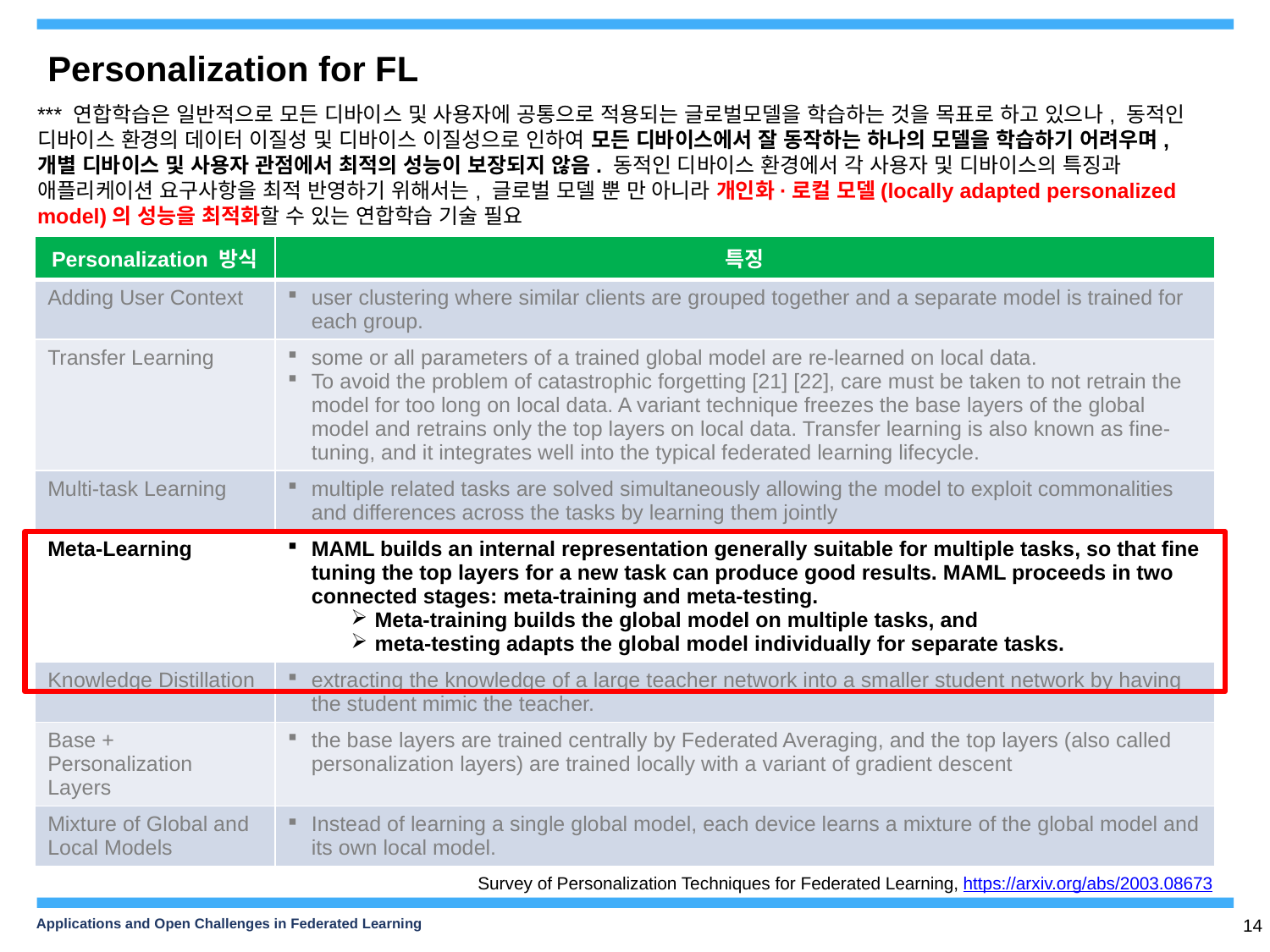

Personalization for FL
*** 연합학습은 일반적으로 모든 디바이스 및 사용자에 공통으로 적용되는 글로벌모델을 학습하는 것을 목표로 하고 있으나, 동적인 디바이스 환경의 데이터 이질성 및 디바이스 이질성으로 인하여 모든 디바이스에서 잘 동작하는 하나의 모델을 학습하기 어려우며, 개별 디바이스 및 사용자 관점에서 최적의 성능이 보장되지 않음. 동적인 디바이스 환경에서 각 사용자 및 디바이스의 특징과 애플리케이션 요구사항을 최적 반영하기 위해서는, 글로벌 모델 뿐 만 아니라 개인화·로컬 모델(locally adapted personalized model)의 성능을 최적화할 수 있는 연합학습 기술 필요
| Personalization 방식 | 특징 |
| --- | --- |
| Adding User Context | user clustering where similar clients are grouped together and a separate model is trained for each group. |
| Transfer Learning | some or all parameters of a trained global model are re-learned on local data. To avoid the problem of catastrophic forgetting [21] [22], care must be taken to not retrain the model for too long on local data. A variant technique freezes the base layers of the global model and retrains only the top layers on local data. Transfer learning is also known as fine-tuning, and it integrates well into the typical federated learning lifecycle. |
| Multi-task Learning | multiple related tasks are solved simultaneously allowing the model to exploit commonalities and differences across the tasks by learning them jointly |
| Meta-Learning | MAML builds an internal representation generally suitable for multiple tasks, so that fine tuning the top layers for a new task can produce good results. MAML proceeds in two connected stages: meta-training and meta-testing. Meta-training builds the global model on multiple tasks, and meta-testing adapts the global model individually for separate tasks. |
| Knowledge Distillation | extracting the knowledge of a large teacher network into a smaller student network by having the student mimic the teacher. |
| Base + Personalization Layers | the base layers are trained centrally by Federated Averaging, and the top layers (also called personalization layers) are trained locally with a variant of gradient descent |
| Mixture of Global and Local Models | Instead of learning a single global model, each device learns a mixture of the global model and its own local model. |

Survey of Personalization Techniques for Federated Learning, https://arxiv.org/abs/2003.08673